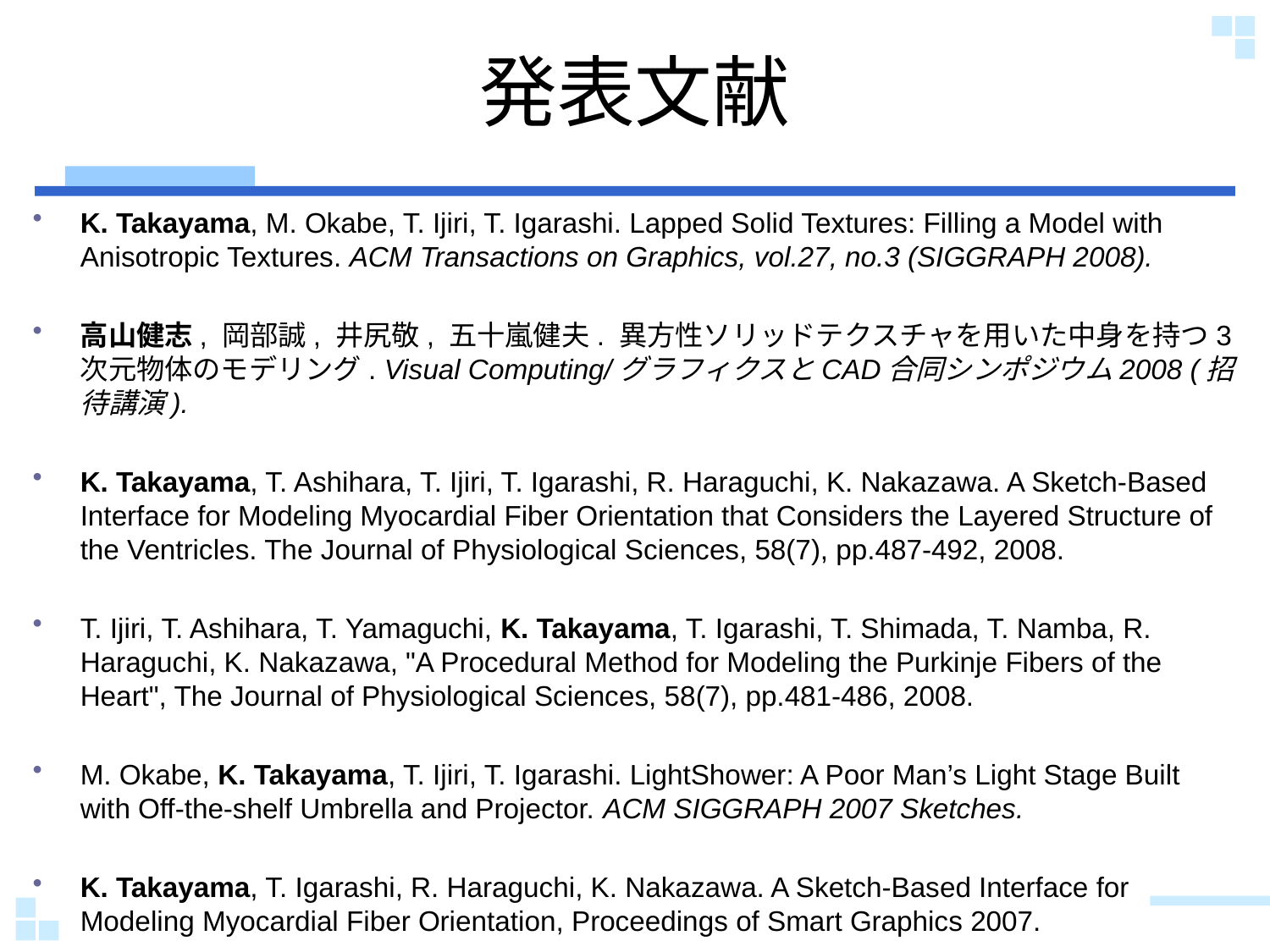

# 発表文献
K. Takayama, M. Okabe, T. Ijiri, T. Igarashi. Lapped Solid Textures: Filling a Model with Anisotropic Textures. ACM Transactions on Graphics, vol.27, no.3 (SIGGRAPH 2008).

高山健志, 岡部誠, 井尻敬, 五十嵐健夫. 異方性ソリッドテクスチャを用いた中身を持つ3次元物体のモデリング. Visual Computing/グラフィクスとCAD合同シンポジウム2008 (招待講演).

K. Takayama, T. Ashihara, T. Ijiri, T. Igarashi, R. Haraguchi, K. Nakazawa. A Sketch-Based Interface for Modeling Myocardial Fiber Orientation that Considers the Layered Structure of the Ventricles. The Journal of Physiological Sciences, 58(7), pp.487-492, 2008.

T. Ijiri, T. Ashihara, T. Yamaguchi, K. Takayama, T. Igarashi, T. Shimada, T. Namba, R. Haraguchi, K. Nakazawa, "A Procedural Method for Modeling the Purkinje Fibers of the Heart", The Journal of Physiological Sciences, 58(7), pp.481-486, 2008.

M. Okabe, K. Takayama, T. Ijiri, T. Igarashi. LightShower: A Poor Man’s Light Stage Built with Off-the-shelf Umbrella and Projector. ACM SIGGRAPH 2007 Sketches.

K. Takayama, T. Igarashi, R. Haraguchi, K. Nakazawa. A Sketch-Based Interface for Modeling Myocardial Fiber Orientation, Proceedings of Smart Graphics 2007.